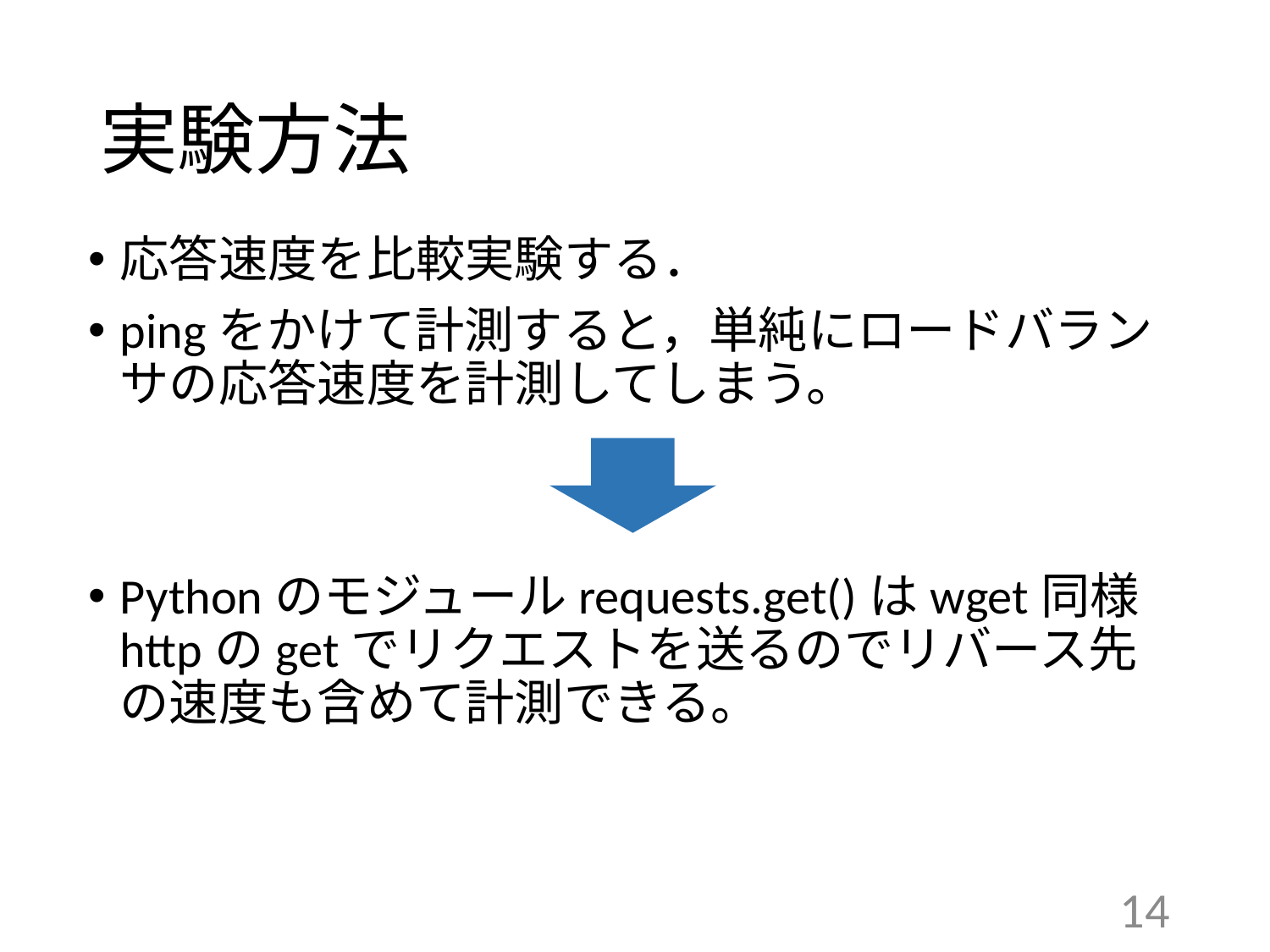

# 実験方法
応答速度を比較実験する．
pingをかけて計測すると，単純にロードバランサの応答速度を計測してしまう。

Pythonのモジュールrequests.get()はwget同様httpのgetでリクエストを送るのでリバース先の速度も含めて計測できる。

14